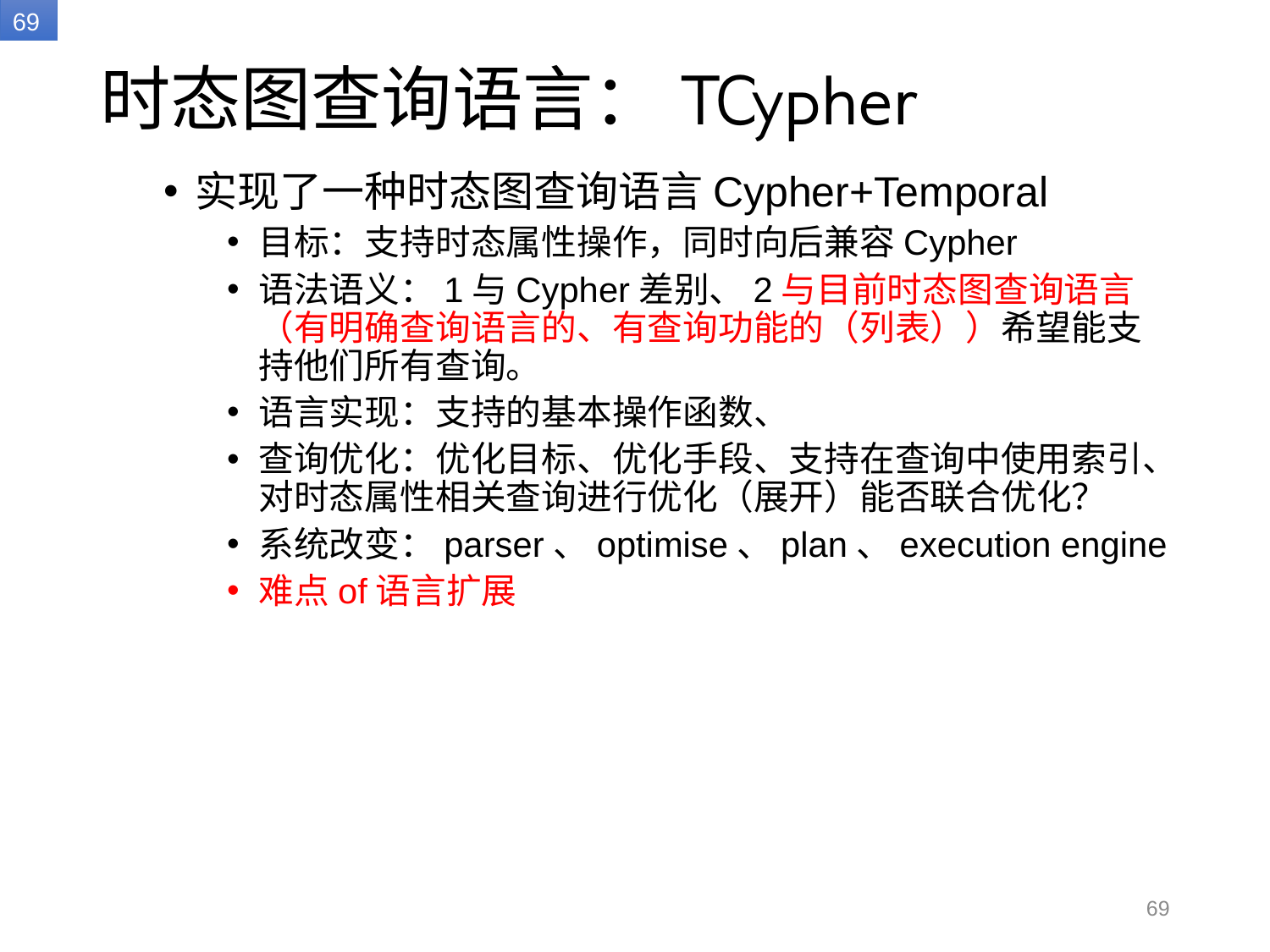

# 时态图查询语言：TCypher
实现了一种时态图查询语言Cypher+Temporal
目标：支持时态属性操作，同时向后兼容Cypher
语法语义：1与Cypher差别、2与目前时态图查询语言（有明确查询语言的、有查询功能的（列表））希望能支持他们所有查询。
语言实现：支持的基本操作函数、
查询优化：优化目标、优化手段、支持在查询中使用索引、对时态属性相关查询进行优化（展开）能否联合优化？
系统改变：parser、optimise、plan、execution engine
难点of语言扩展

69